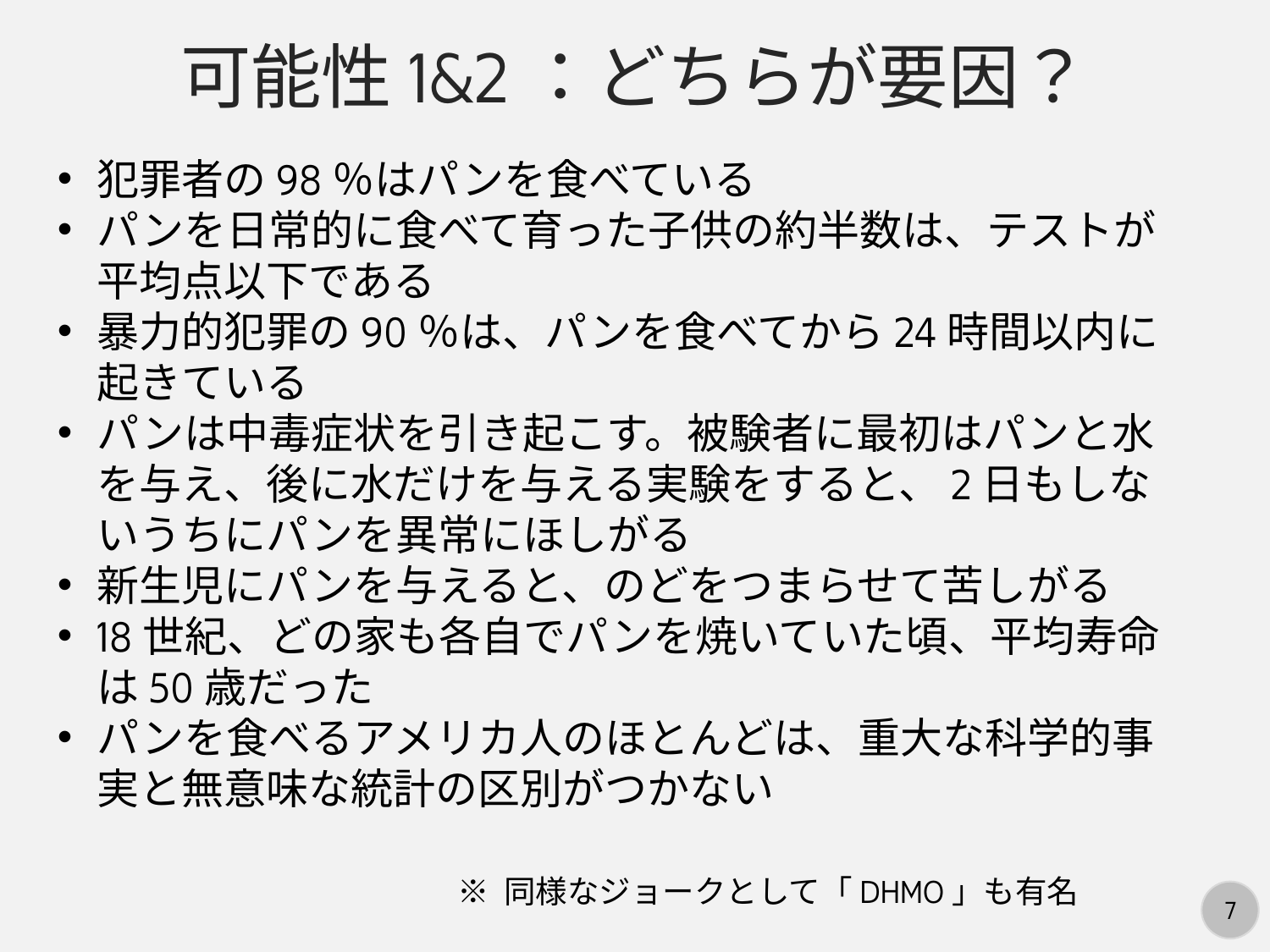

可能性1&2：どちらが要因？
犯罪者の98％はパンを食べている
パンを日常的に食べて育った子供の約半数は、テストが平均点以下である
暴力的犯罪の90％は、パンを食べてから24時間以内に起きている
パンは中毒症状を引き起こす。被験者に最初はパンと水を与え、後に水だけを与える実験をすると、2日もしないうちにパンを異常にほしがる
新生児にパンを与えると、のどをつまらせて苦しがる
18世紀、どの家も各自でパンを焼いていた頃、平均寿命は50歳だった
パンを食べるアメリカ人のほとんどは、重大な科学的事実と無意味な統計の区別がつかない
※ 同様なジョークとして「DHMO」も有名